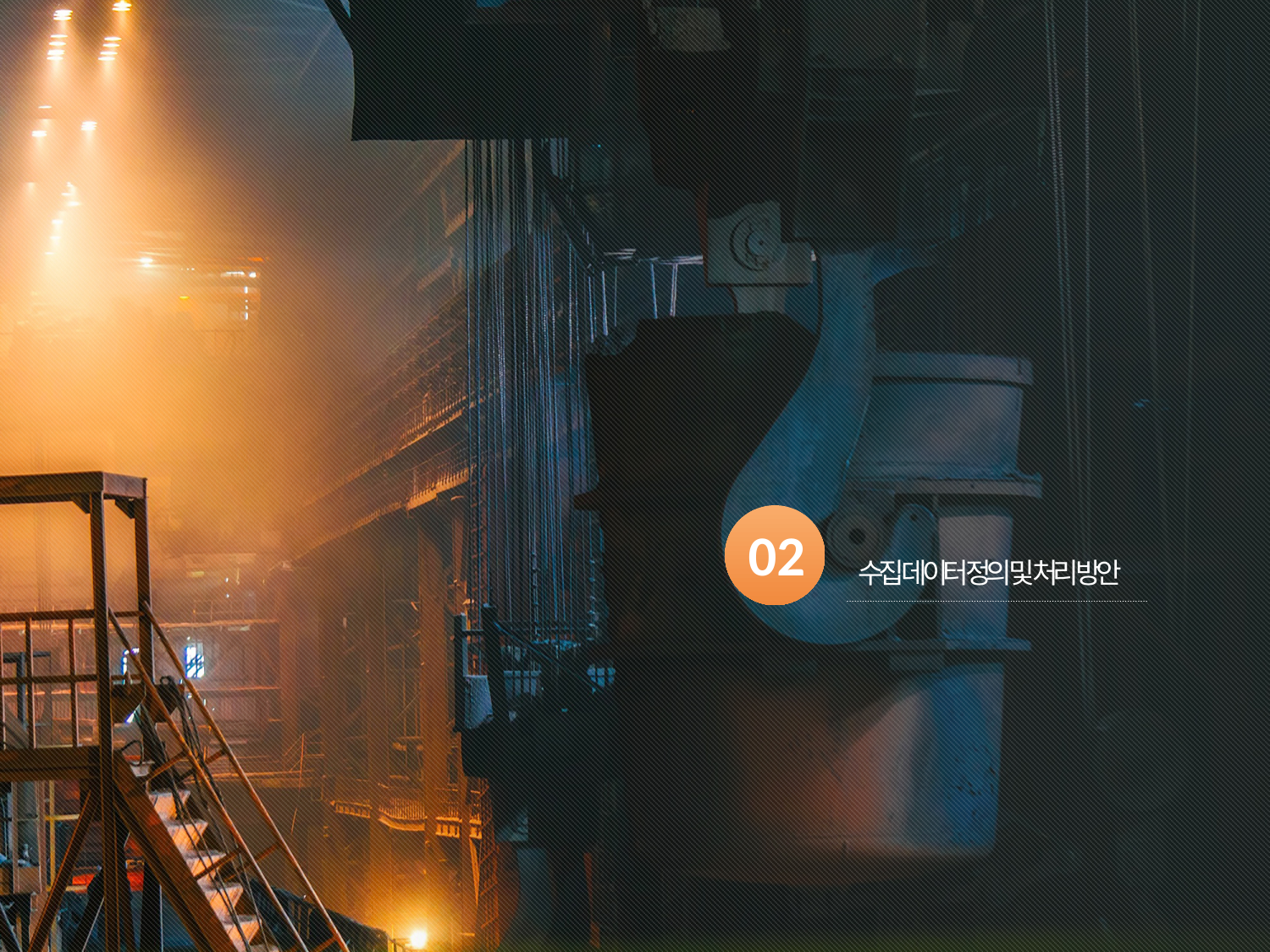

02
수집 데이터 정의 및 처리 방안